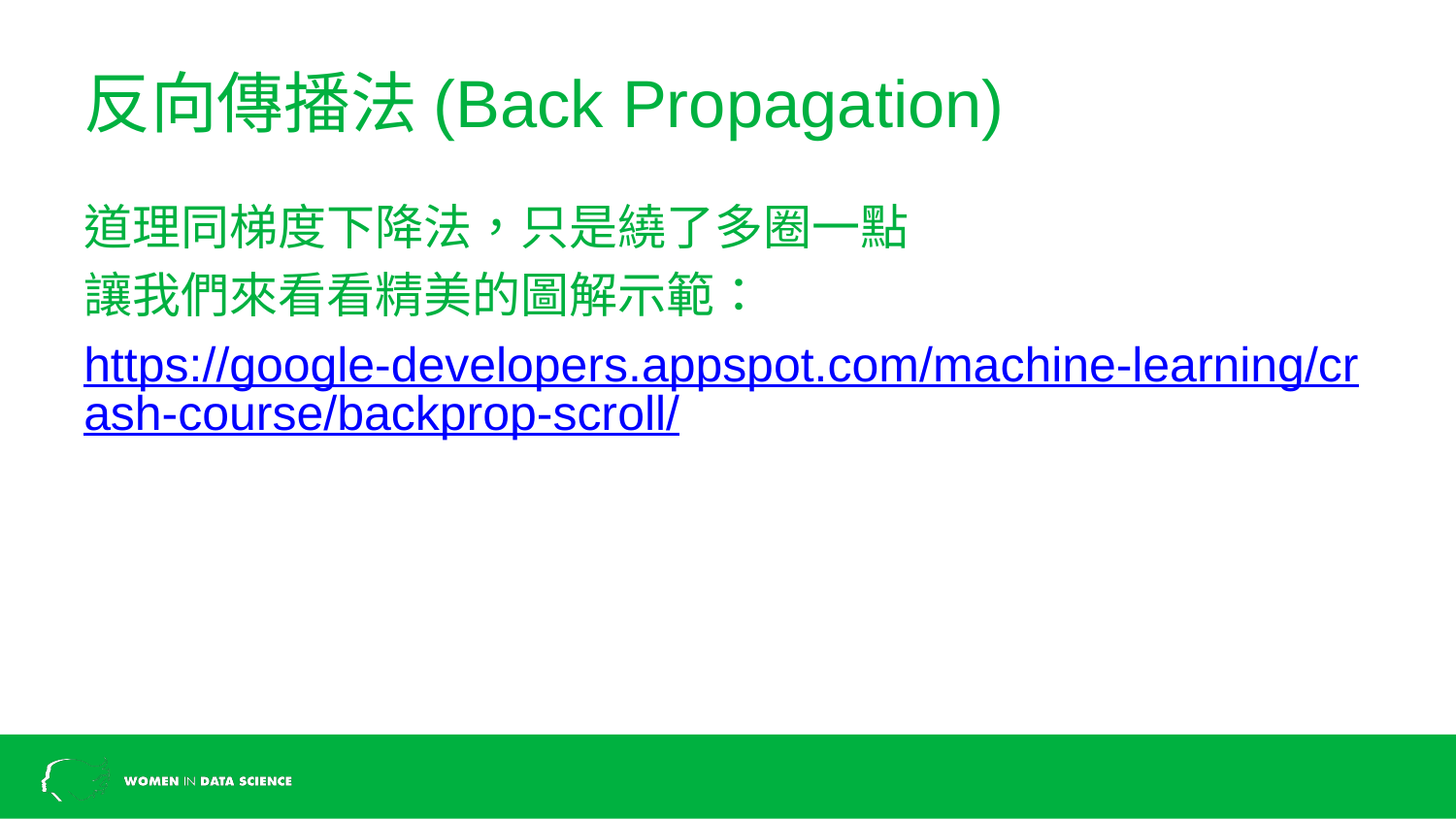

# 反向傳播法(Back Propagation)
道理同梯度下降法，只是繞了多圈一點
讓我們來看看精美的圖解示範：
https://google-developers.appspot.com/machine-learning/crash-course/backprop-scroll/